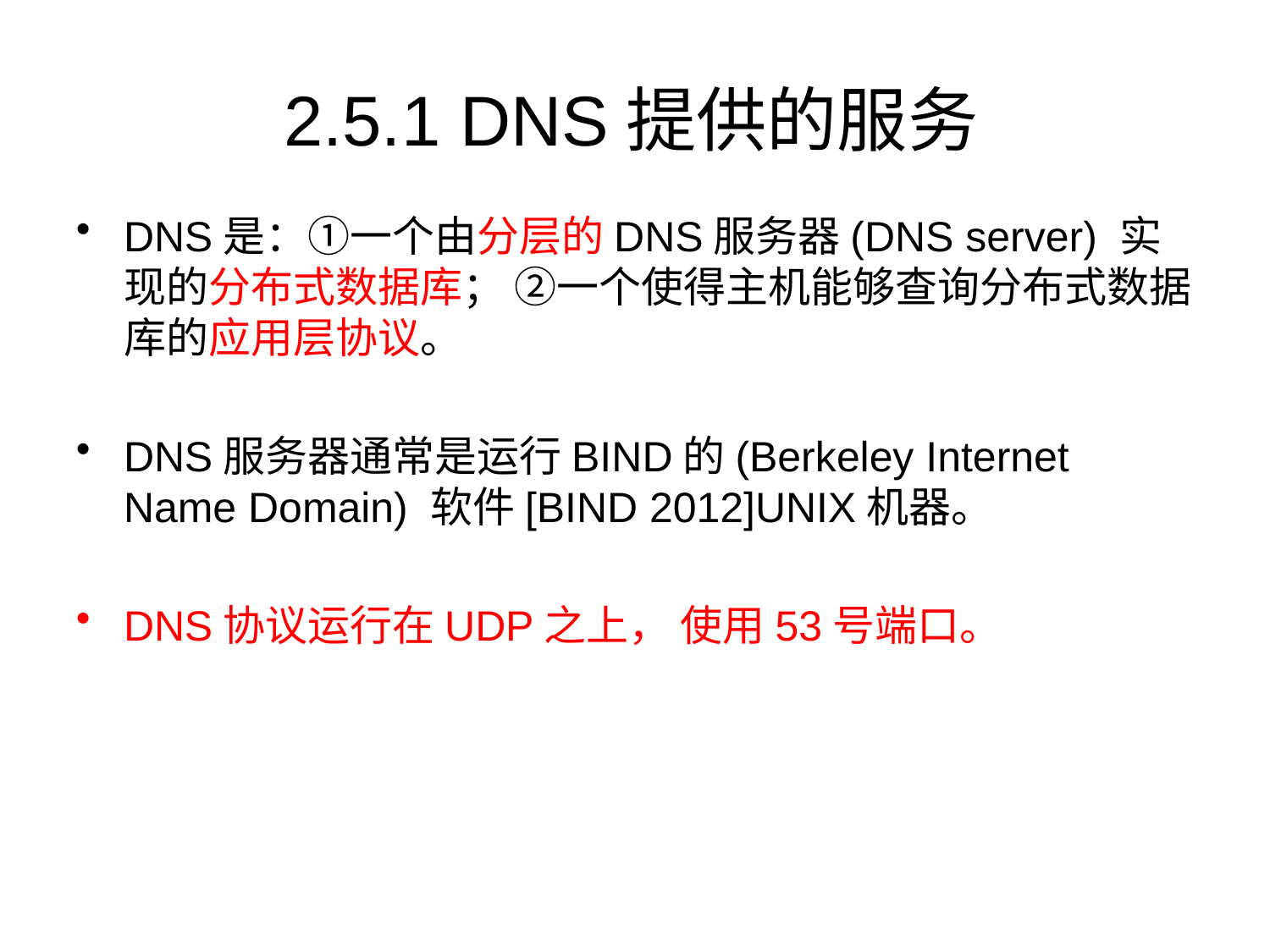

# 2.5.1 DNS提供的服务
DNS是：①一个由分层的DNS服务器(DNS server) 实现的分布式数据库； ②一个使得主机能够查询分布式数据库的应用层协议。

DNS服务器通常是运行BIND的(Berkeley Internet Name Domain) 软件[BIND 2012]UNIX机器。

DNS协议运行在UDP之上， 使用53号端口。